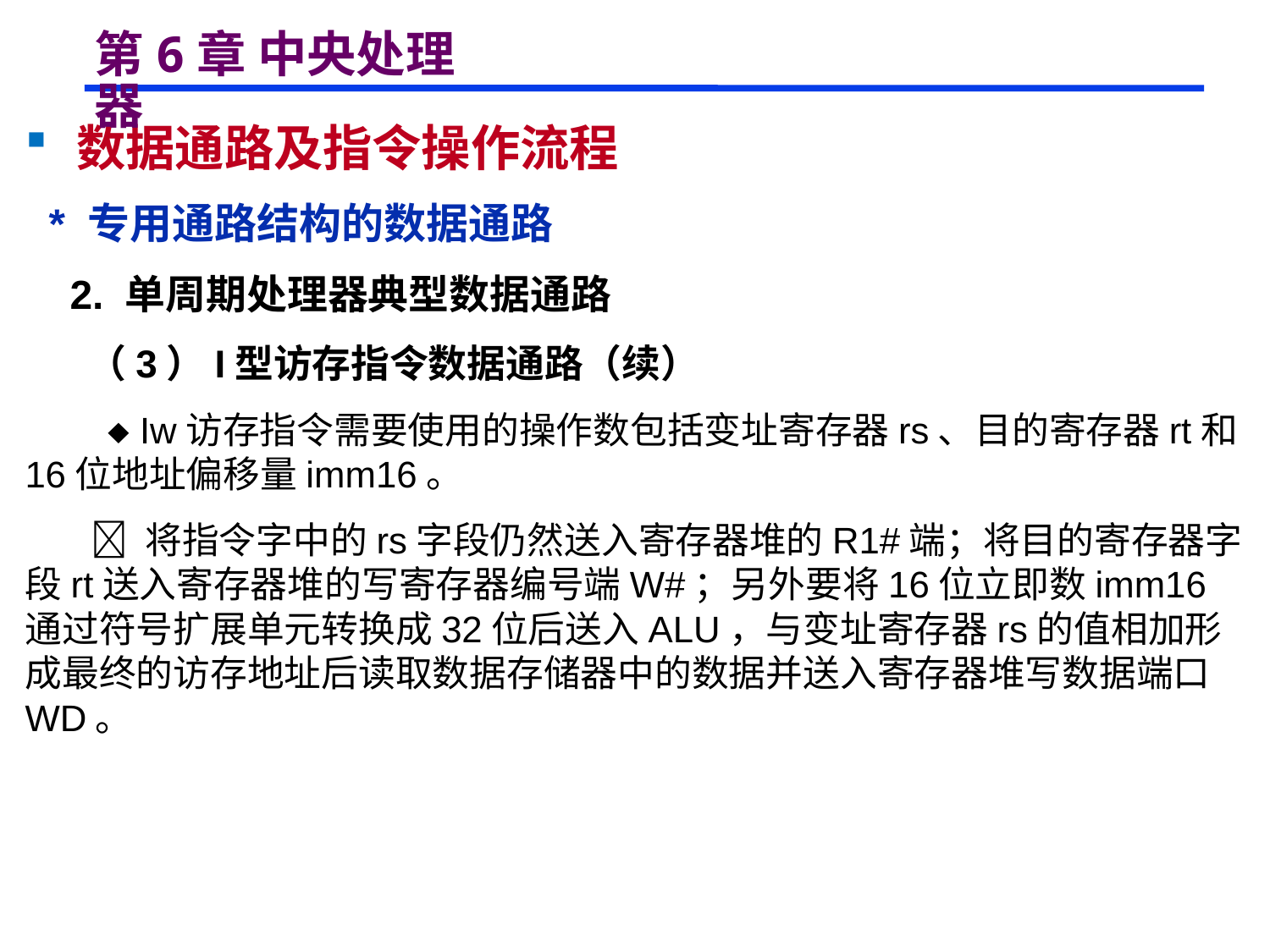

# 第6章 中央处理器
 数据通路及指令操作流程
  * 专用通路结构的数据通路
    2. 单周期处理器典型数据通路
      （3）I型访存指令数据通路（续）
        ♦ Iw访存指令需要使用的操作数包括变址寄存器rs、目的寄存器rt和16位地址偏移量imm16。
        ♦ 将指令字中的rs字段仍然送入寄存器堆的R1#端；将目的寄存器字段rt送入寄存器堆的写寄存器编号端W#；另外要将16位立即数imm16通过符号扩展单元转换成32位后送入ALU，与变址寄存器rs的值相加形成最终的访存地址后读取数据存储器中的数据并送入寄存器堆写数据端口WD。